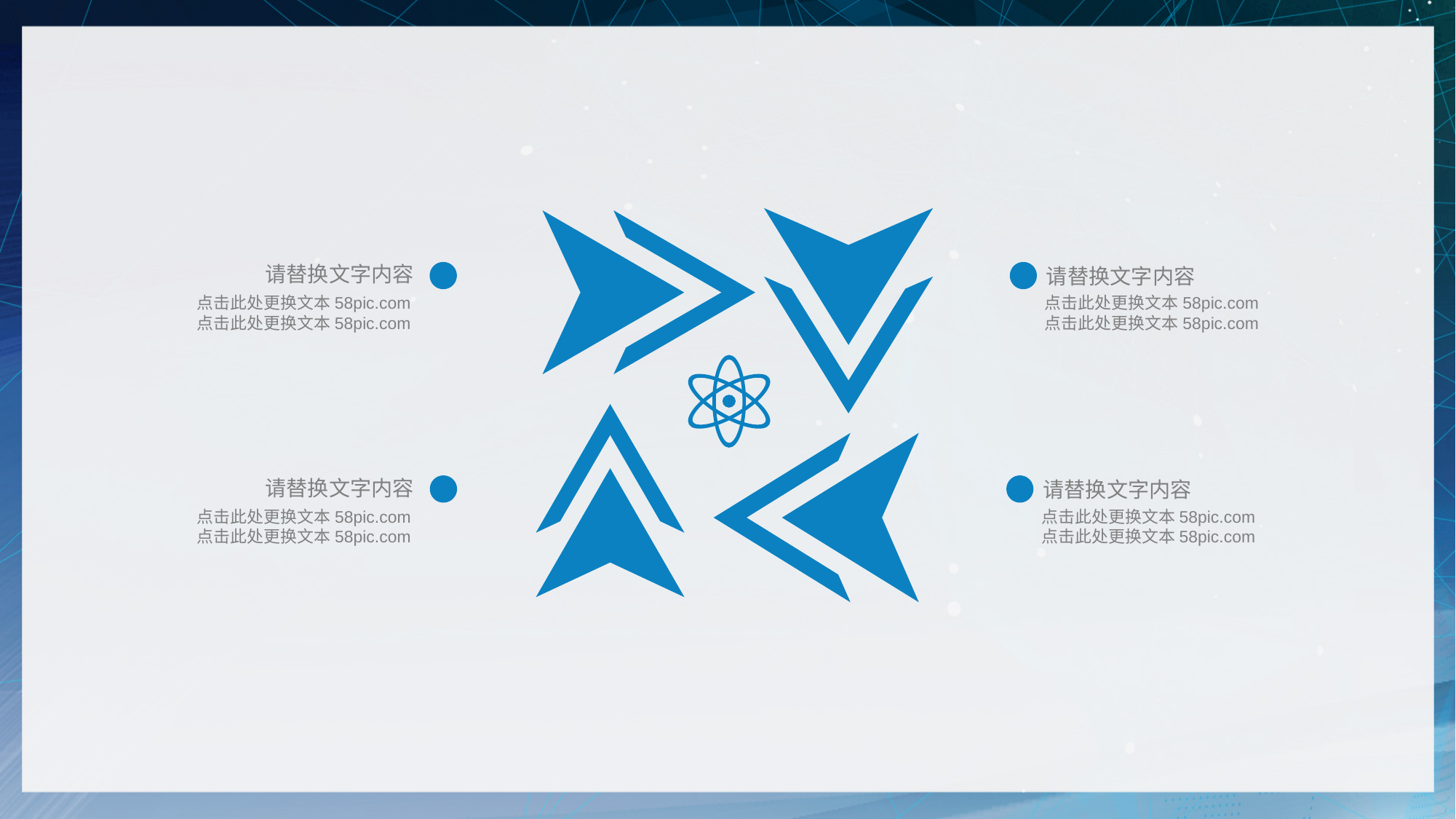

请替换文字内容
请替换文字内容

点击此处更换文本58pic.com
点击此处更换文本58pic.com

点击此处更换文本58pic.com
点击此处更换文本58pic.com

请替换文字内容
请替换文字内容

点击此处更换文本58pic.com
点击此处更换文本58pic.com

点击此处更换文本58pic.com
点击此处更换文本58pic.com